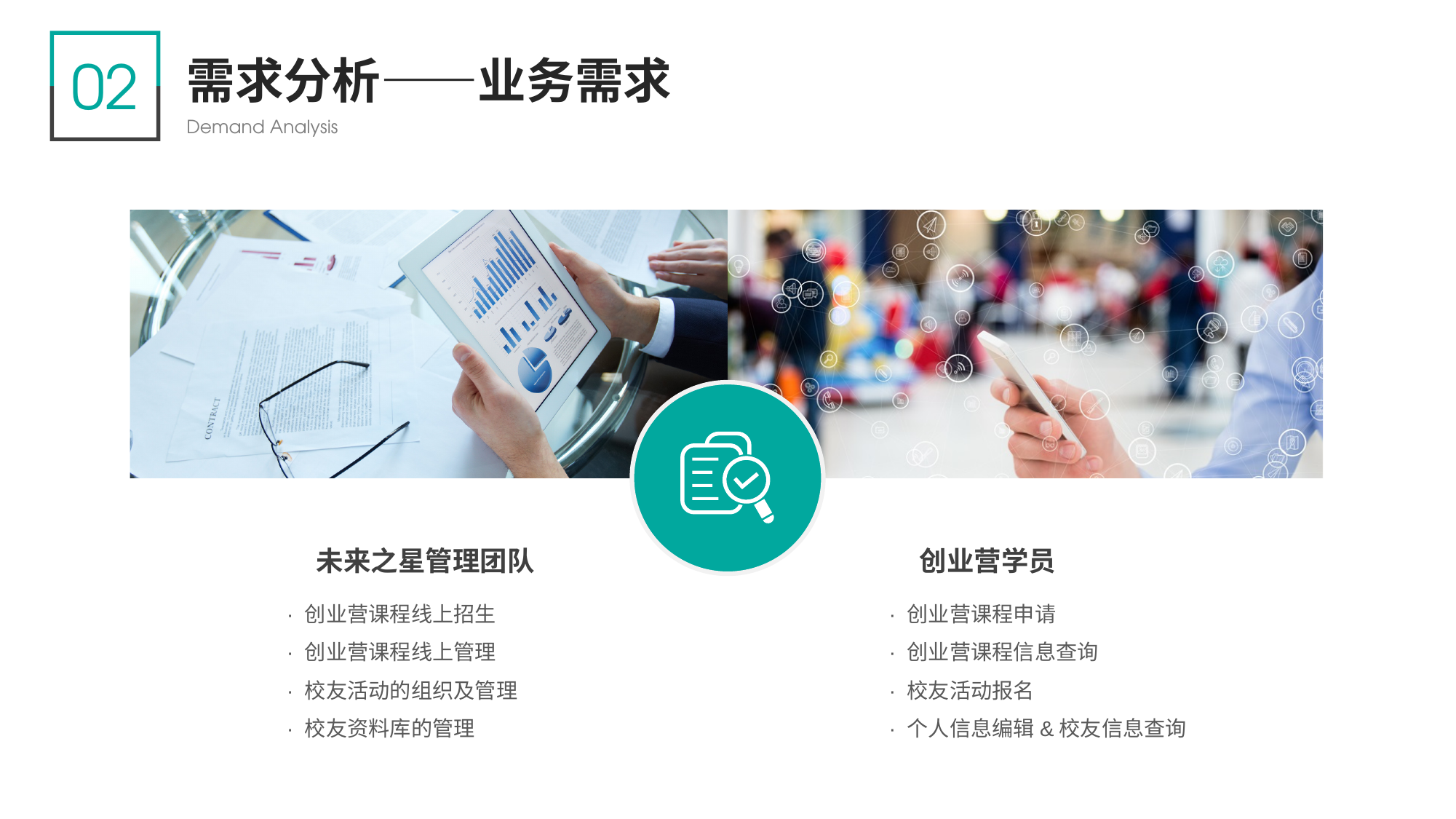

02
需求分析——业务需求
Demand Analysis

未来之星管理团队
· 创业营课程线上招生
· 创业营课程线上管理
· 校友活动的组织及管理
· 校友资料库的管理
创业营学员
· 创业营课程申请
· 创业营课程信息查询
· 校友活动报名
· 个人信息编辑&校友信息查询